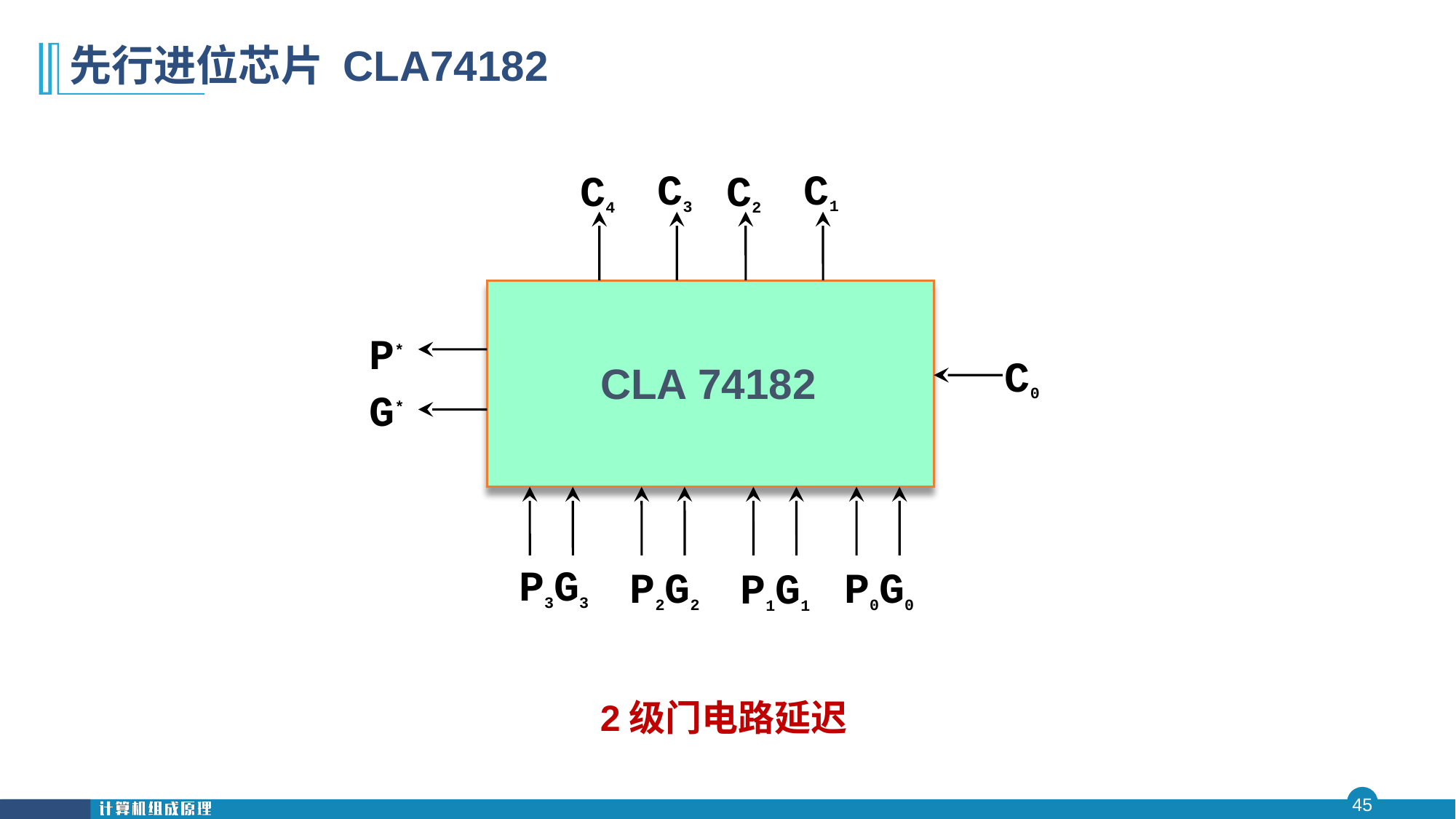

# 先行进位芯片 CLA74182

C1
C3
C4
C2

P*
C0

CLA 74182

G*

P3G3
P2G2
P0G0
P1G1
2级门电路延迟